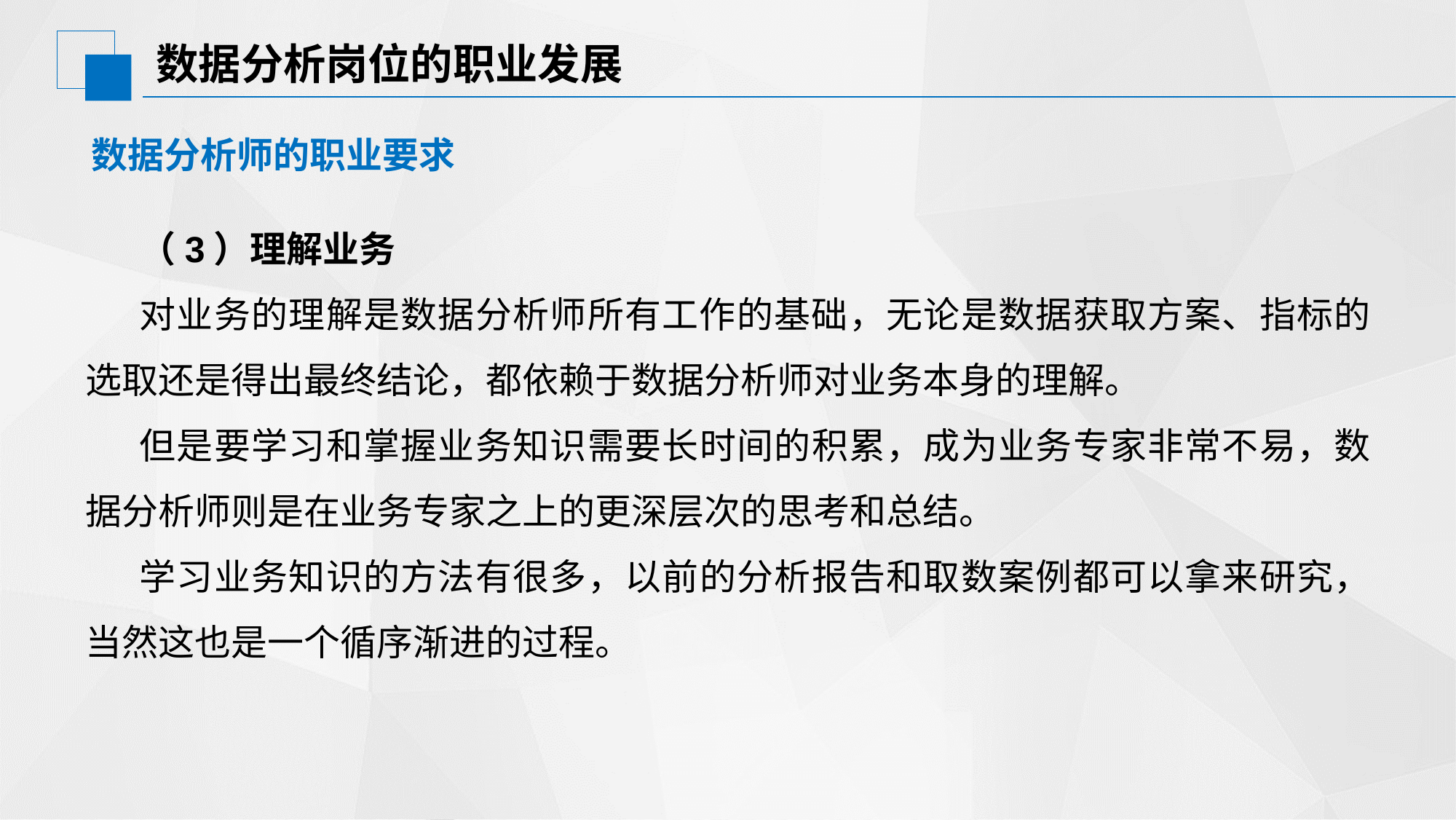

# 数据分析岗位的职业发展
数据分析师的职业要求
（3）理解业务
对业务的理解是数据分析师所有工作的基础，无论是数据获取方案、指标的选取还是得出最终结论，都依赖于数据分析师对业务本身的理解。
但是要学习和掌握业务知识需要长时间的积累，成为业务专家非常不易，数据分析师则是在业务专家之上的更深层次的思考和总结。
学习业务知识的方法有很多，以前的分析报告和取数案例都可以拿来研究，当然这也是一个循序渐进的过程。